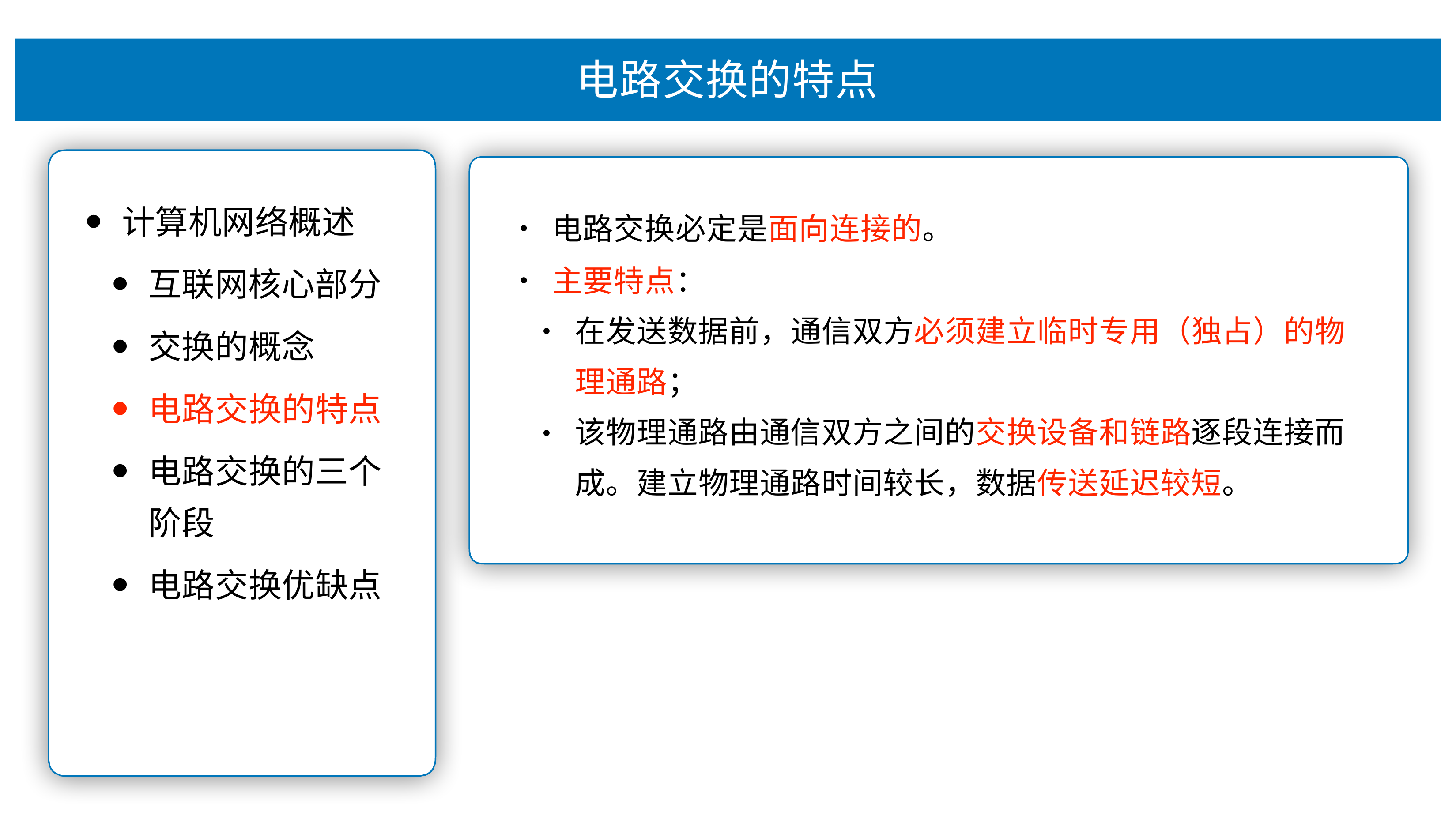

# 电路交换的特点

电路交换必定是⾯向连接的。 主要特点：
在发送数据前，通信双⽅必须建⽴临时专⽤（独占）的物 理通路；
该物理通路由通信双⽅之间的交换设备和链路逐段连接⽽ 成。建⽴物理通路时间较⻓，数据传送延迟较短。
计算机⽹络概述
互联⽹核⼼部分
交换的概念
电路交换的特点
电路交换的三个 阶段
电路交换优缺点
•
•
•
•